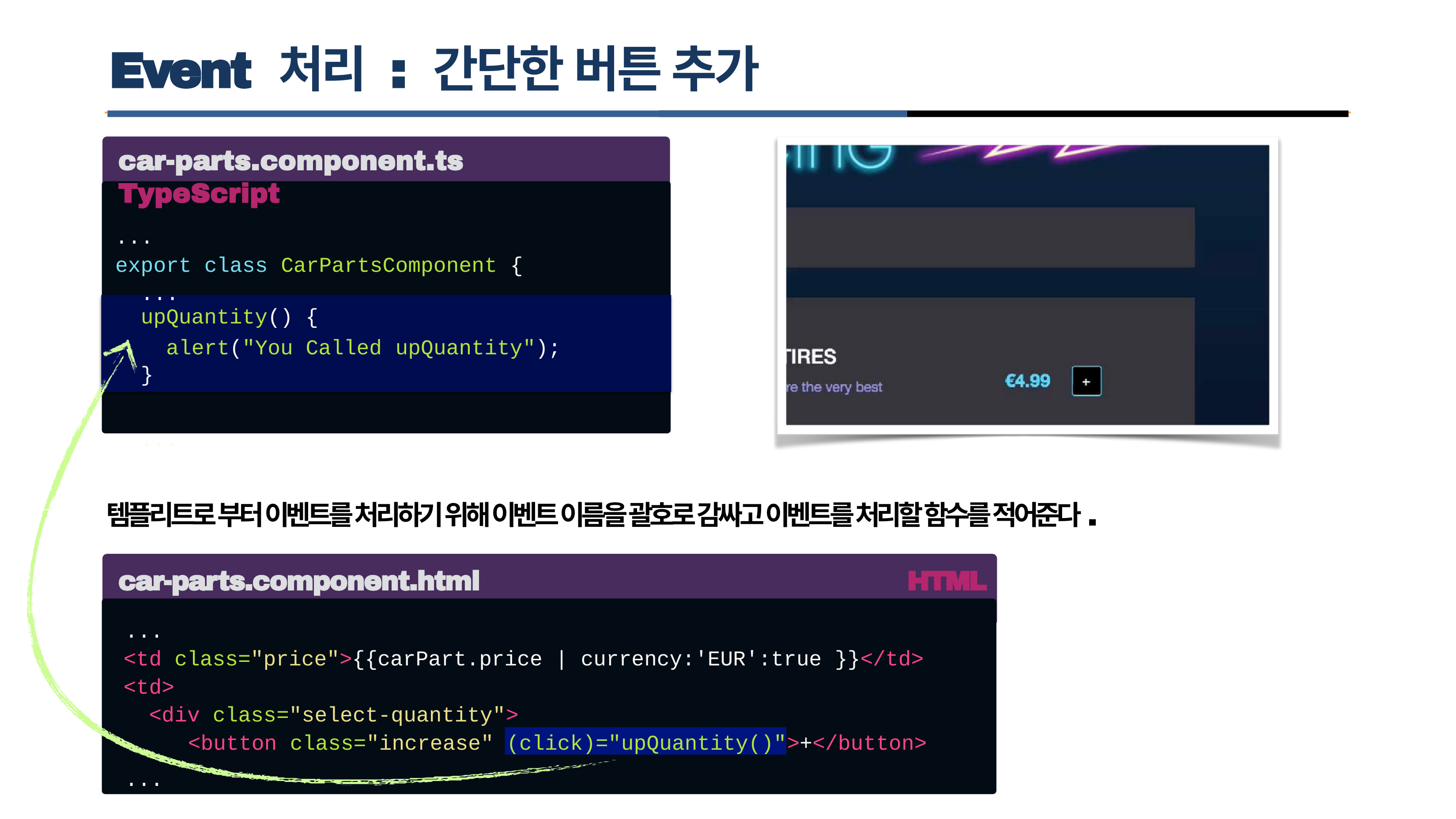

# Event 처리 : 간단한 버튼 추가

car-parts.component.ts	TypeScript
...
export class CarPartsComponent {
...

upQuantity() {
  alert("You Called
}
upQuantity");

...

템플리트로 부터 이벤트를 처리하기 위해 이벤트 이름을 괄호로 감싸고 이벤트를 처리할 함수를 적어준다.

car-parts.component.html	HTML
...
<td class="price">{{carPart.price | currency:'EUR':true }}</td>
<td>
<div class="select-quantity">
<button class="increase" (click)="upQuantity()">+</button>
...